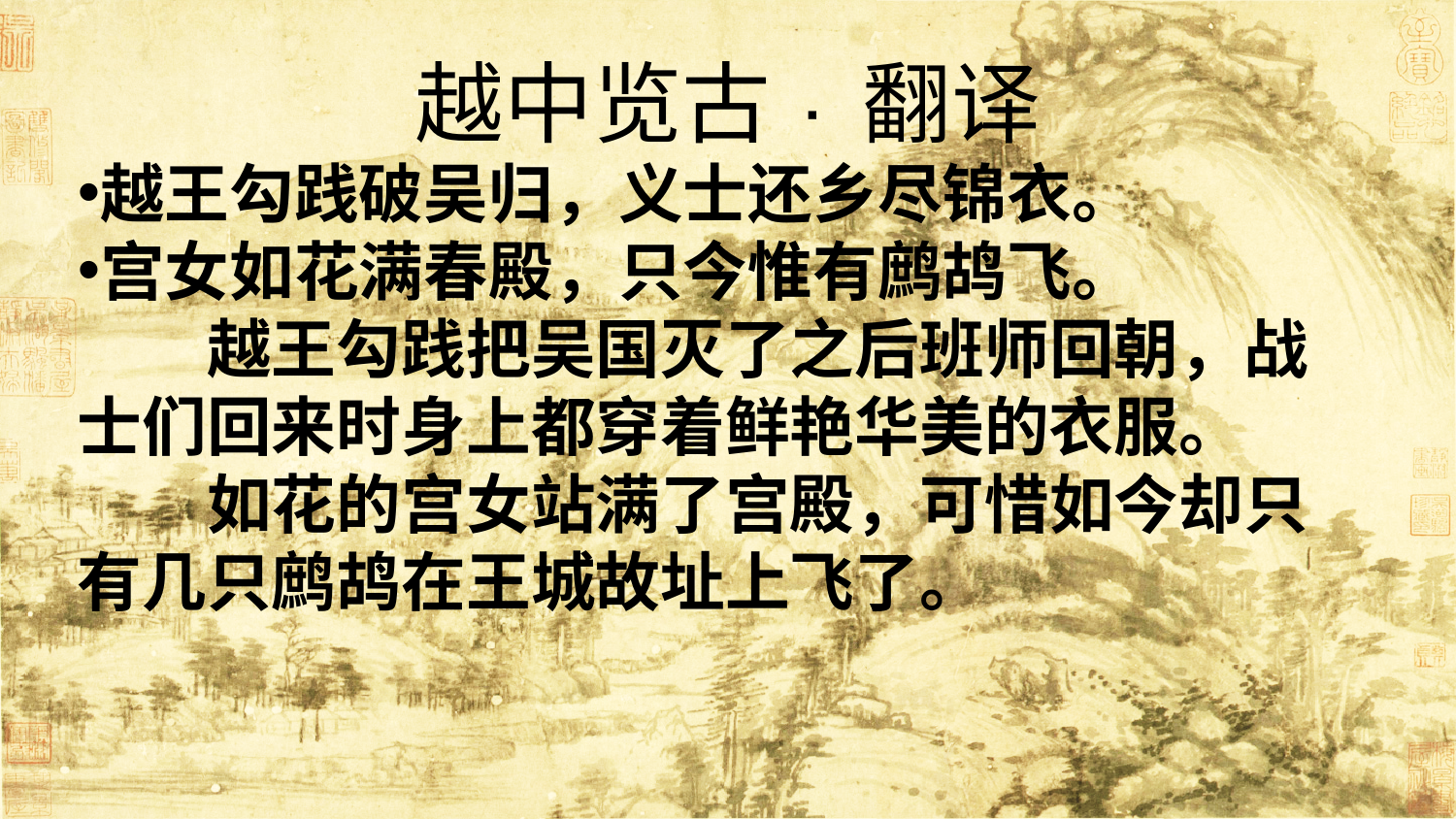

# 越中览古·翻译
越王勾践破吴归，义士还乡尽锦衣。
宫女如花满春殿，只今惟有鹧鸪飞。
　　越王勾践把吴国灭了之后班师回朝，战士们回来时身上都穿着鲜艳华美的衣服。
　　如花的宫女站满了宫殿，可惜如今却只有几只鹧鸪在王城故址上飞了。